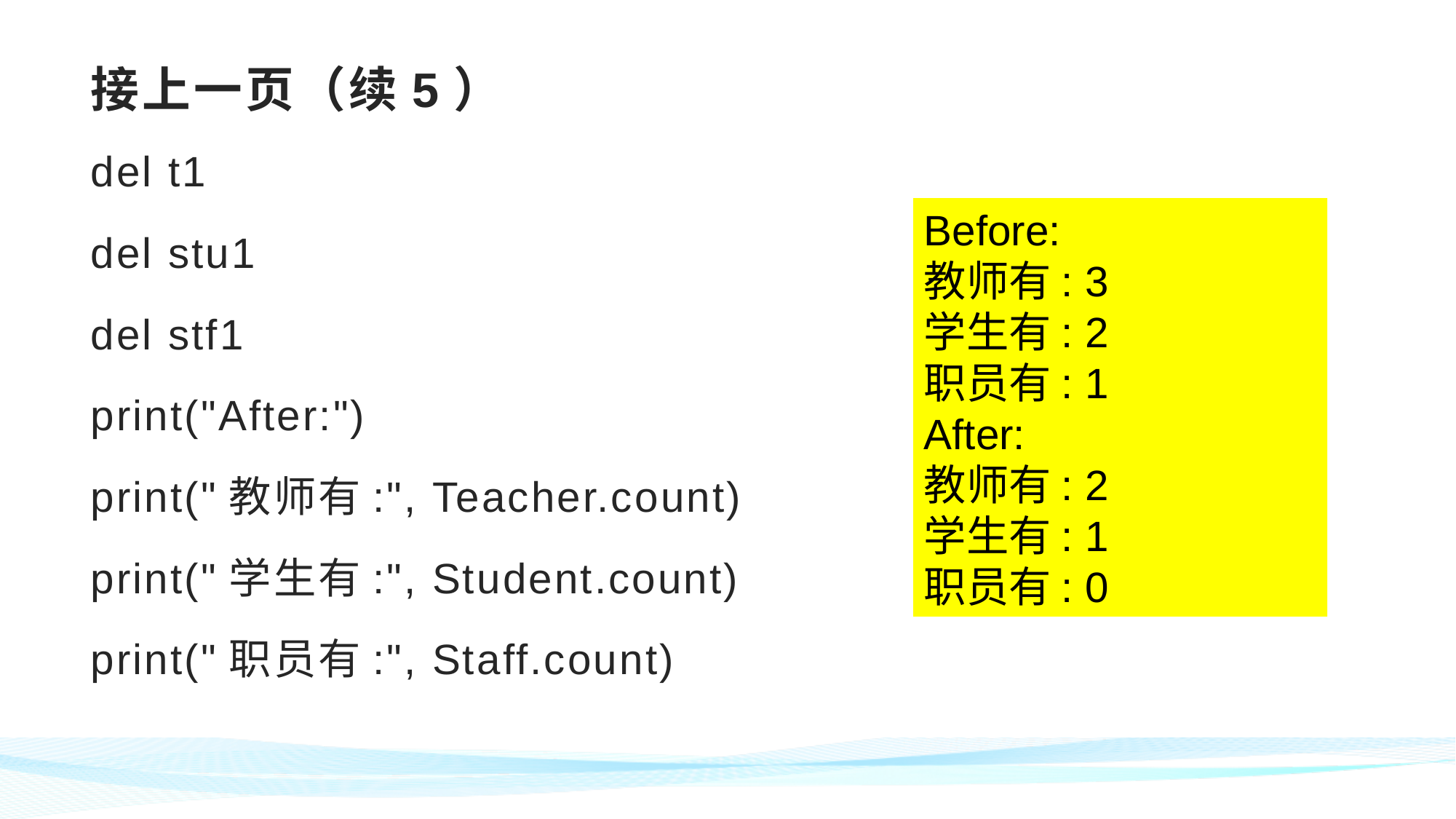

# 接上一页（续5）
del t1
del stu1
del stf1
print("After:")
print("教师有:", Teacher.count)
print("学生有:", Student.count)
print("职员有:", Staff.count)
Before:
教师有: 3
学生有: 2
职员有: 1
After:
教师有: 2
学生有: 1
职员有: 0